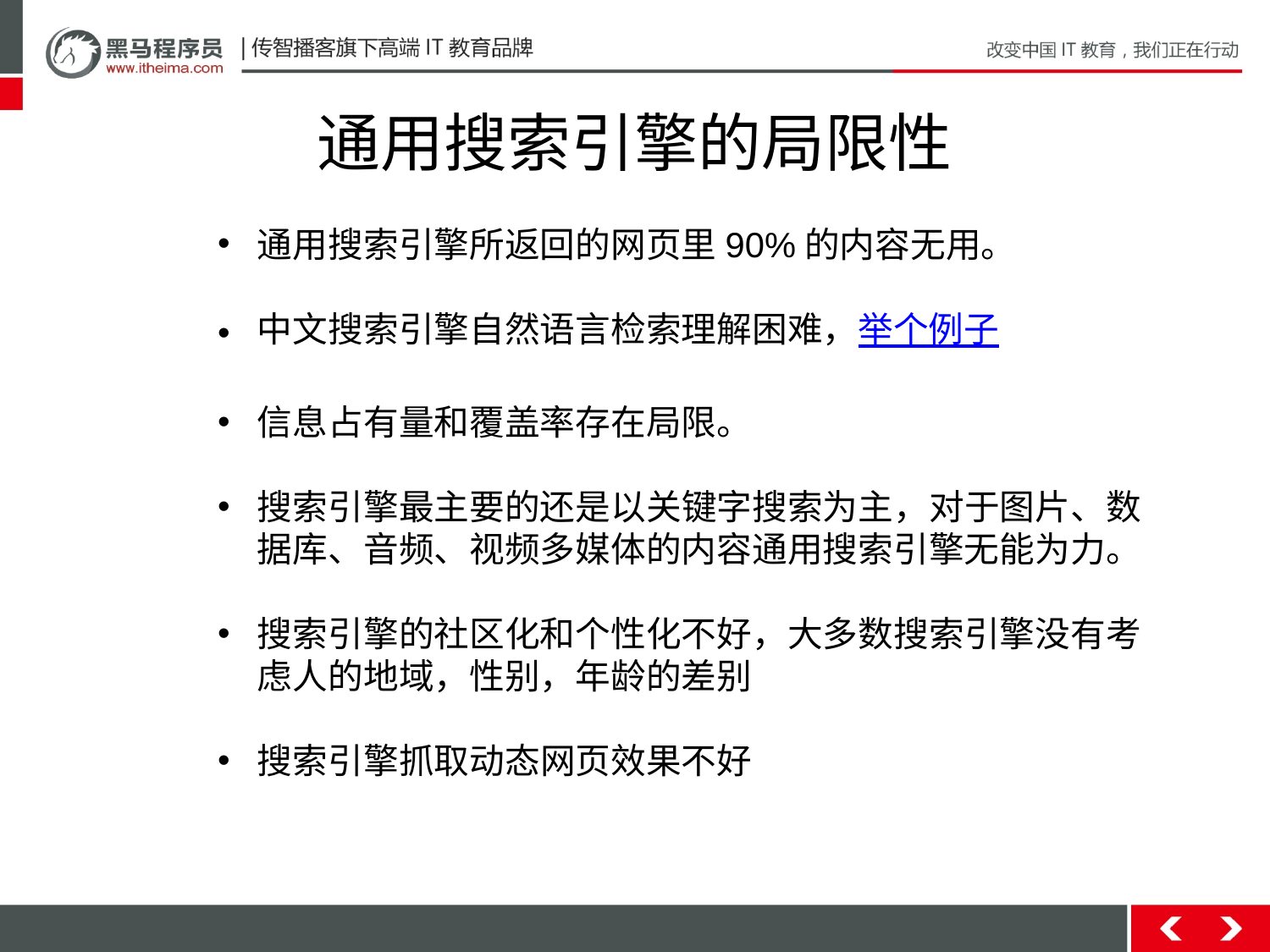

# 通用搜索引擎的局限性
通用搜索引擎所返回的网页里90%的内容无用。

中文搜索引擎自然语言检索理解困难，举个例子

信息占有量和覆盖率存在局限。

搜索引擎最主要的还是以关键字搜索为主，对于图片、数据库、音频、视频多媒体的内容通用搜索引擎无能为力。

搜索引擎的社区化和个性化不好，大多数搜索引擎没有考虑人的地域，性别，年龄的差别

搜索引擎抓取动态网页效果不好